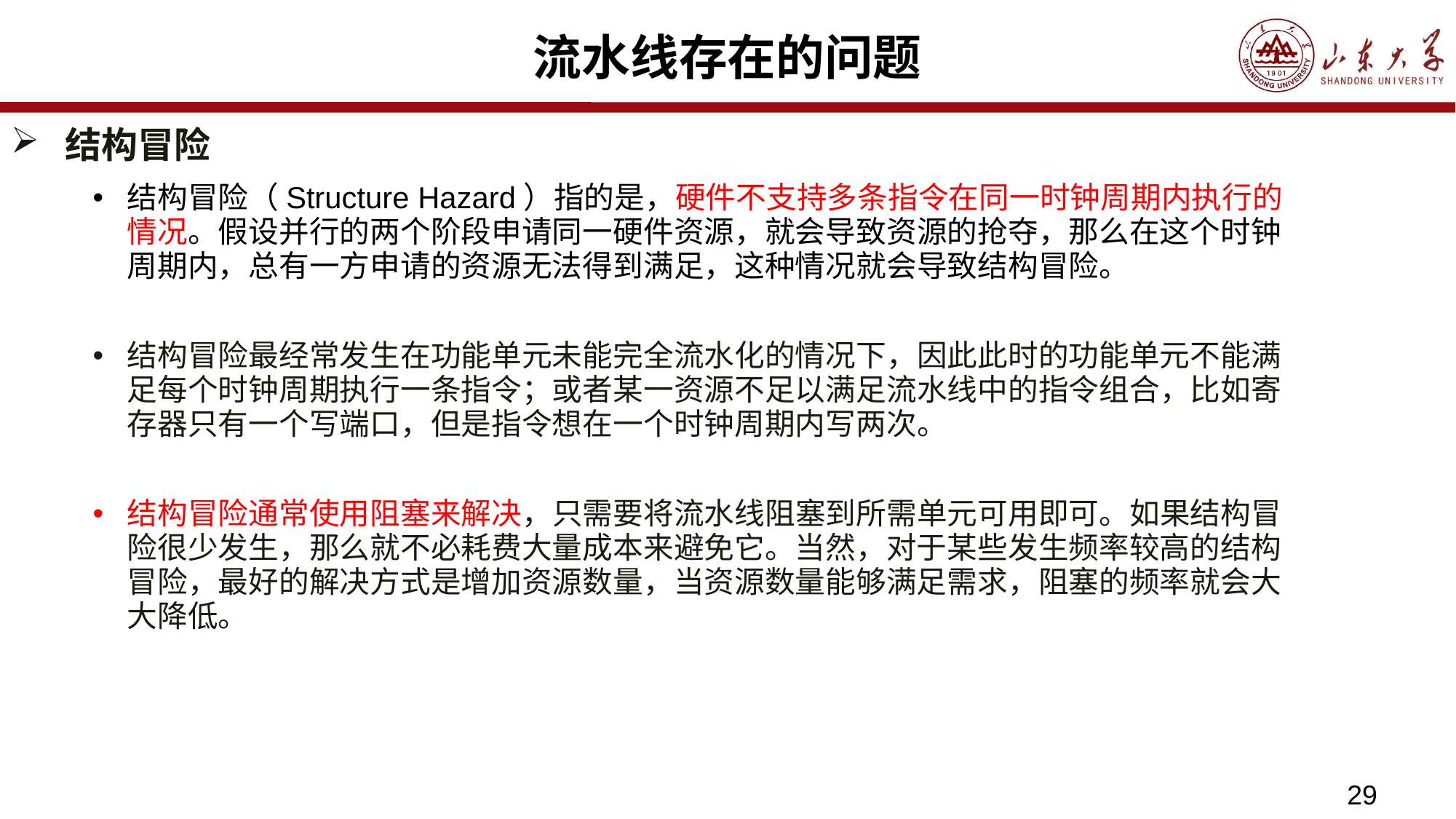

# 流水线存在的问题
结构冒险
结构冒险（Structure Hazard）指的是，硬件不支持多条指令在同一时钟周期内执行的情况。假设并行的两个阶段申请同一硬件资源，就会导致资源的抢夺，那么在这个时钟周期内，总有一方申请的资源无法得到满足，这种情况就会导致结构冒险。

结构冒险最经常发生在功能单元未能完全流水化的情况下，因此此时的功能单元不能满足每个时钟周期执行一条指令；或者某一资源不足以满足流水线中的指令组合，比如寄存器只有一个写端口，但是指令想在一个时钟周期内写两次。

结构冒险通常使用阻塞来解决，只需要将流水线阻塞到所需单元可用即可。如果结构冒险很少发生，那么就不必耗费大量成本来避免它。当然，对于某些发生频率较高的结构冒险，最好的解决方式是增加资源数量，当资源数量能够满足需求，阻塞的频率就会大大降低。

29